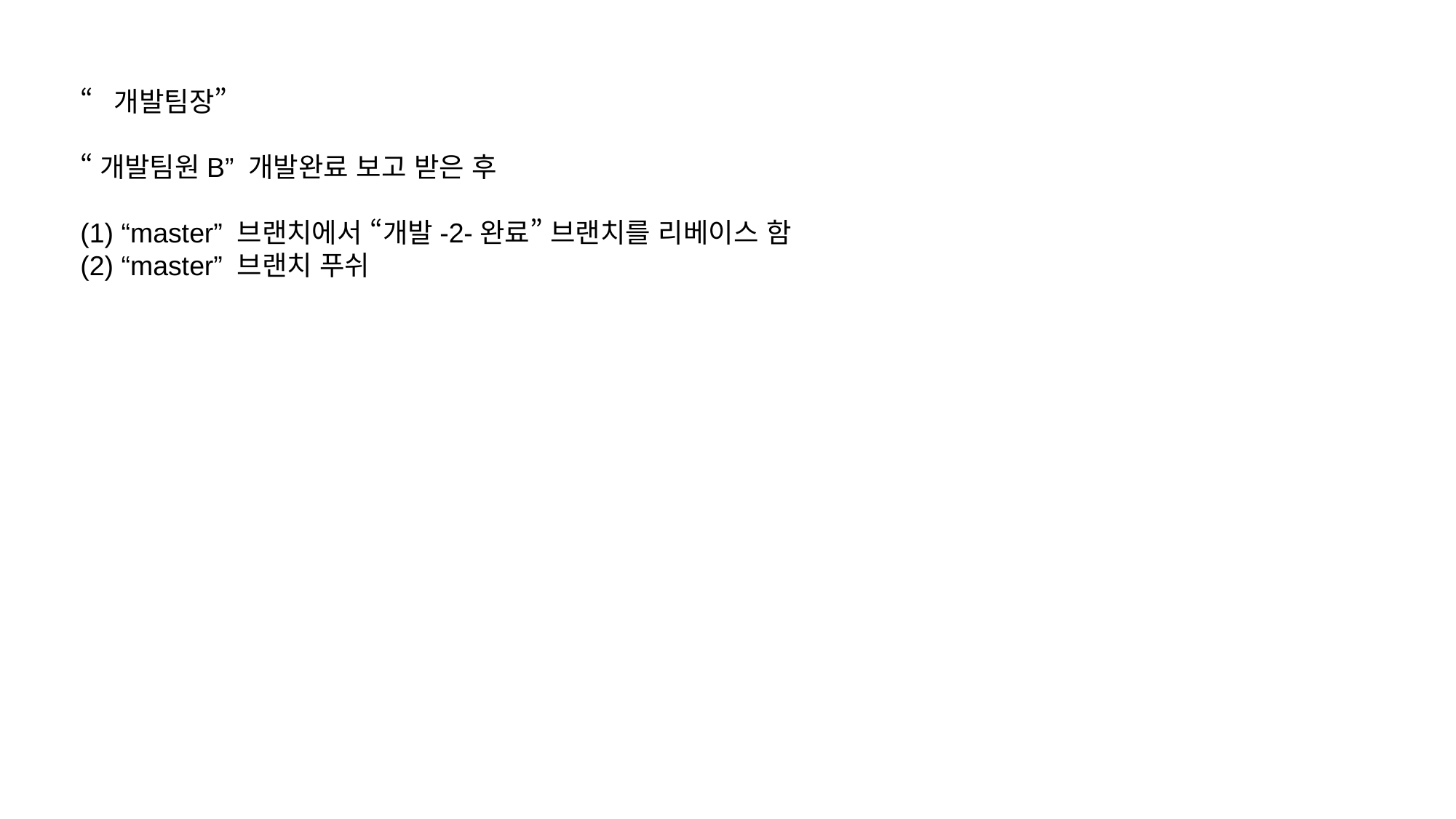

“개발팀장”

“개발팀원B” 개발완료 보고 받은 후

(1) “master” 브랜치에서 “개발-2-완료” 브랜치를 리베이스 함
(2) “master” 브랜치 푸쉬